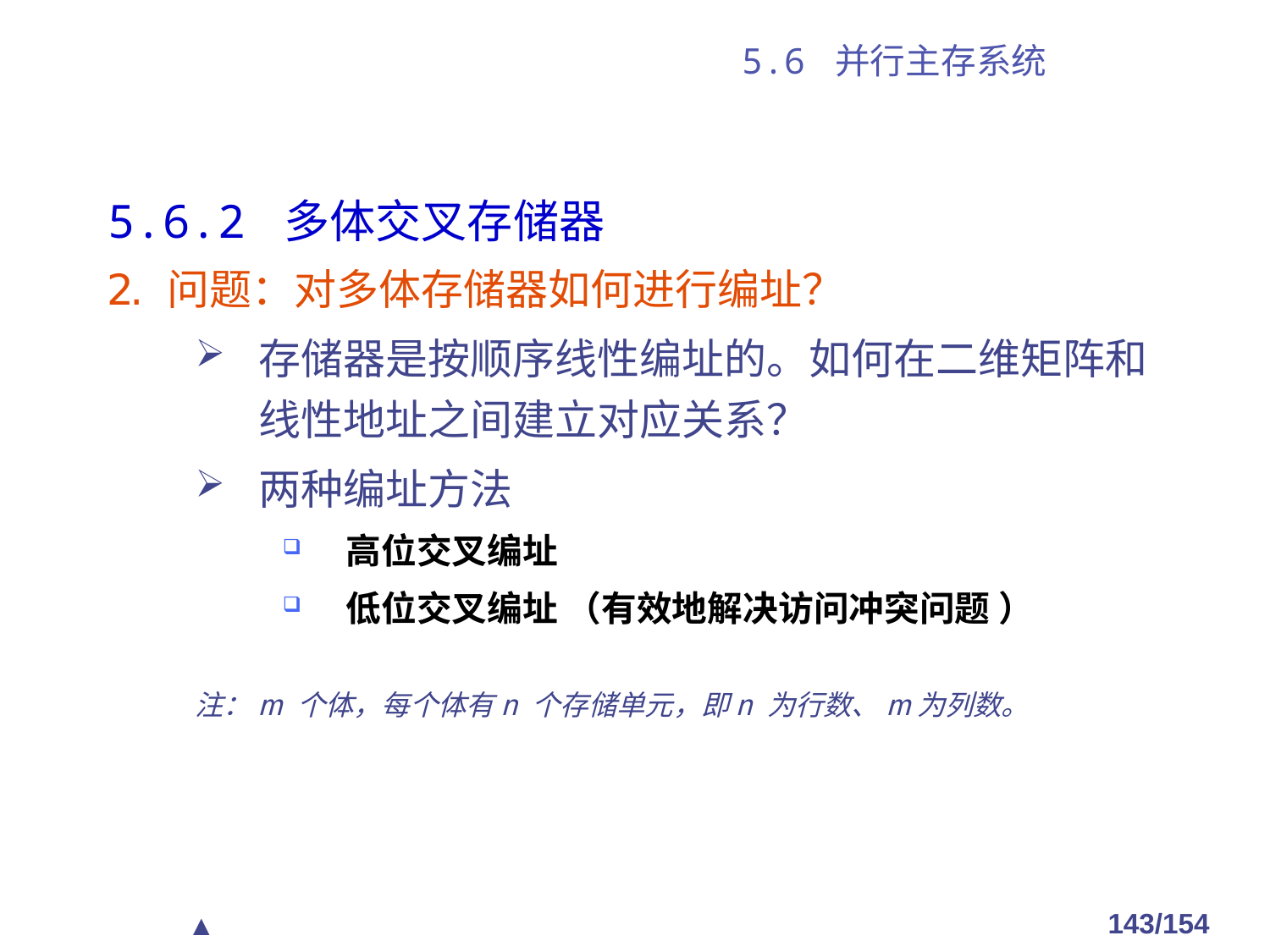

# 5.6 并行主存系统
5.6.2 多体交叉存储器
2. 问题：对多体存储器如何进行编址？
存储器是按顺序线性编址的。如何在二维矩阵和线性地址之间建立对应关系？
两种编址方法
高位交叉编址
低位交叉编址 （有效地解决访问冲突问题 ）

注：m 个体，每个体有n 个存储单元，即n 为行数、m为列数。